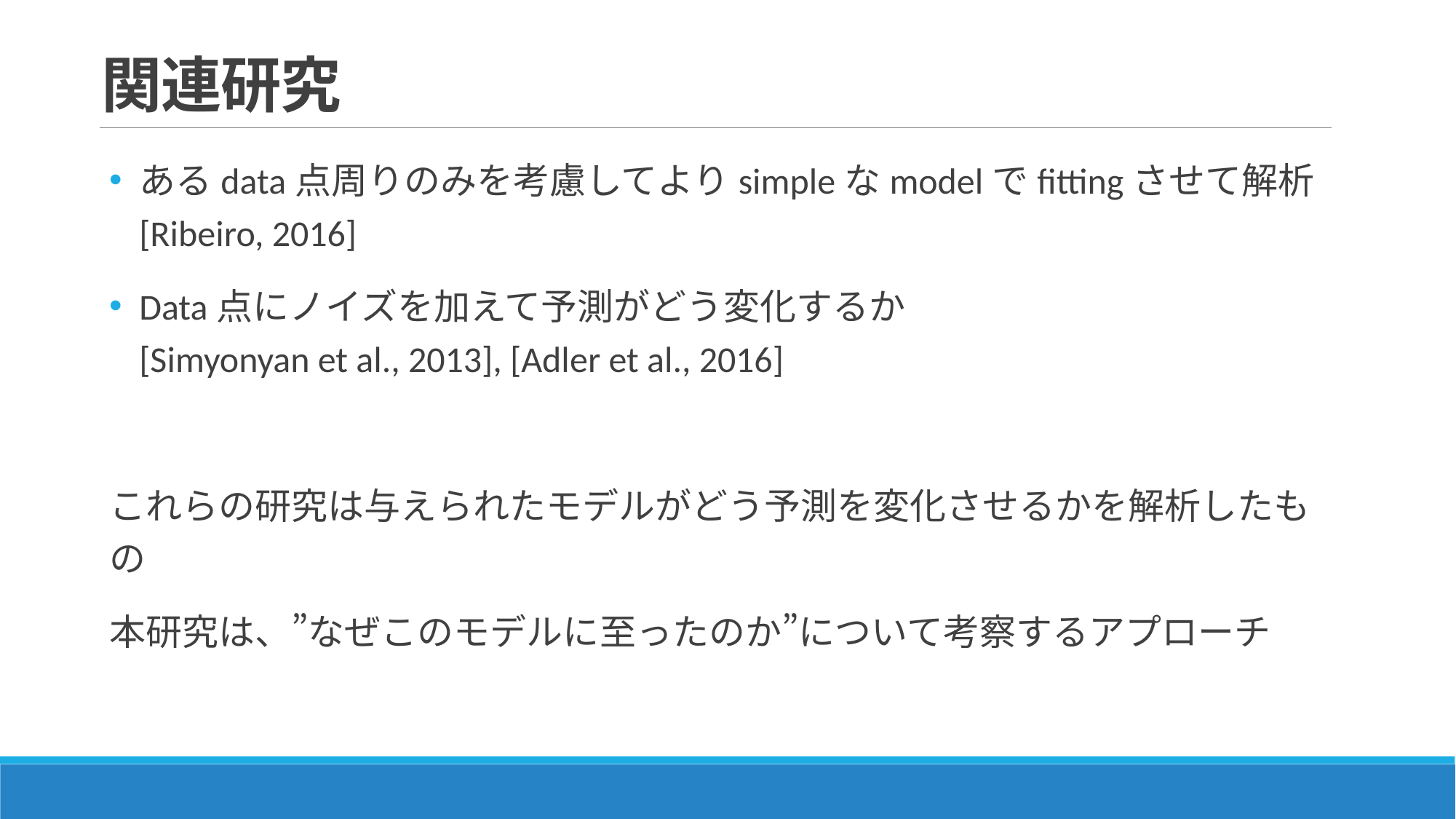

# 関連研究
あるdata点周りのみを考慮してよりsimpleなmodelでfittingさせて解析
[Ribeiro, 2016]
Data点にノイズを加えて予測がどう変化するか
[Simyonyan et al., 2013], [Adler et al., 2016]

これらの研究は与えられたモデルがどう予測を変化させるかを解析したもの
本研究は、”なぜこのモデルに至ったのか”について考察するアプローチ